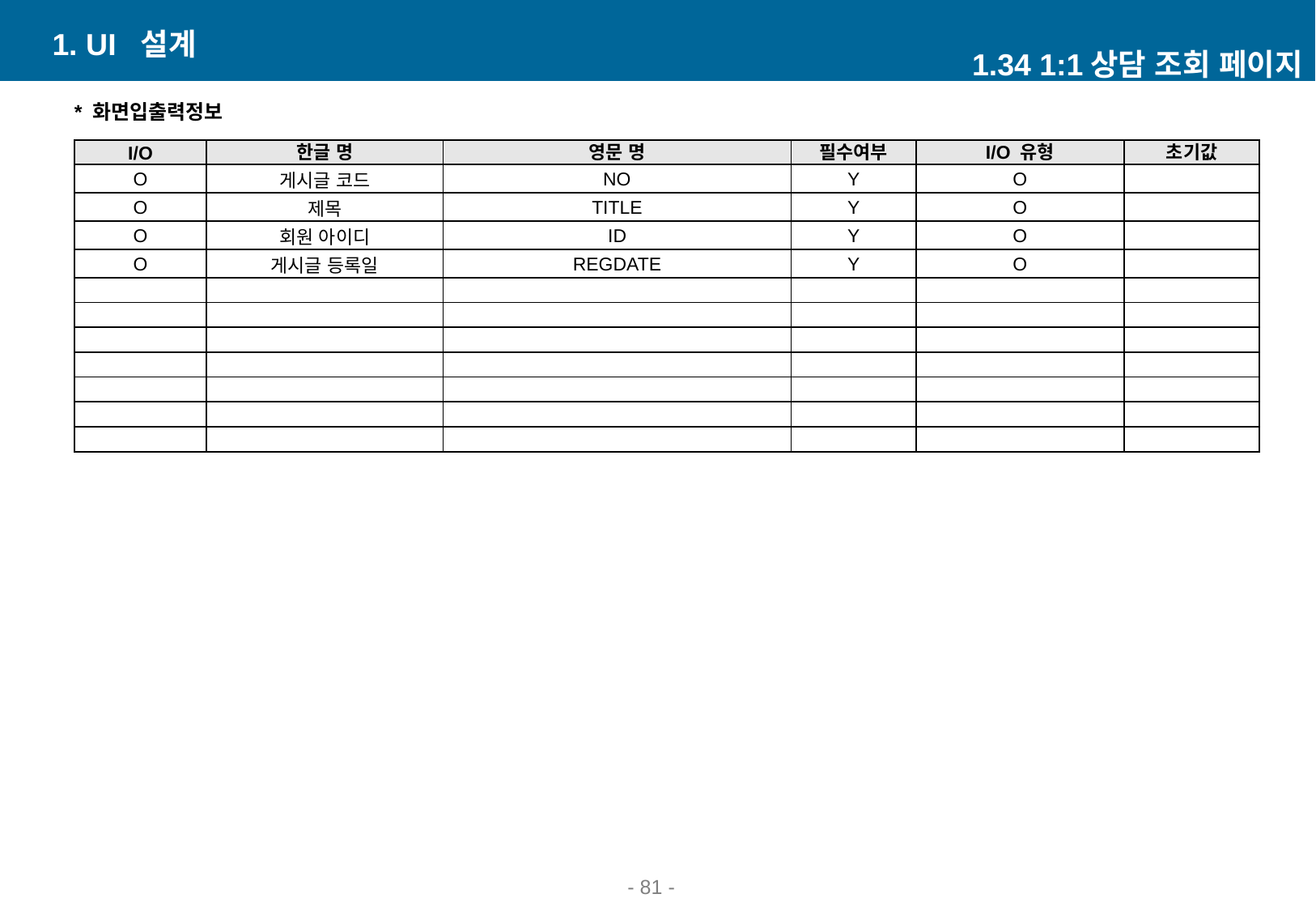

1. UI  설계
1.34 1:1상담 조회 페이지
* 화면입출력정보
| I/O | 한글 명 | 영문 명 | 필수여부 | I/O 유형 | 초기값 |
| --- | --- | --- | --- | --- | --- |
| O | 게시글 코드 | NO | Y | O |  |
| O | 제목 | TITLE | Y | O |  |
| O | 회원 아이디 | ID | Y | O |  |
| O | 게시글 등록일 | REGDATE | Y | O |  |
|  |  |  |  |  |  |
|  |  |  |  |  |  |
|  |  |  |  |  |  |
|  |  |  |  |  |  |
|  |  |  |  |  |  |
|  |  |  |  |  |  |
|  |  |  |  |  |  |
- 81 -